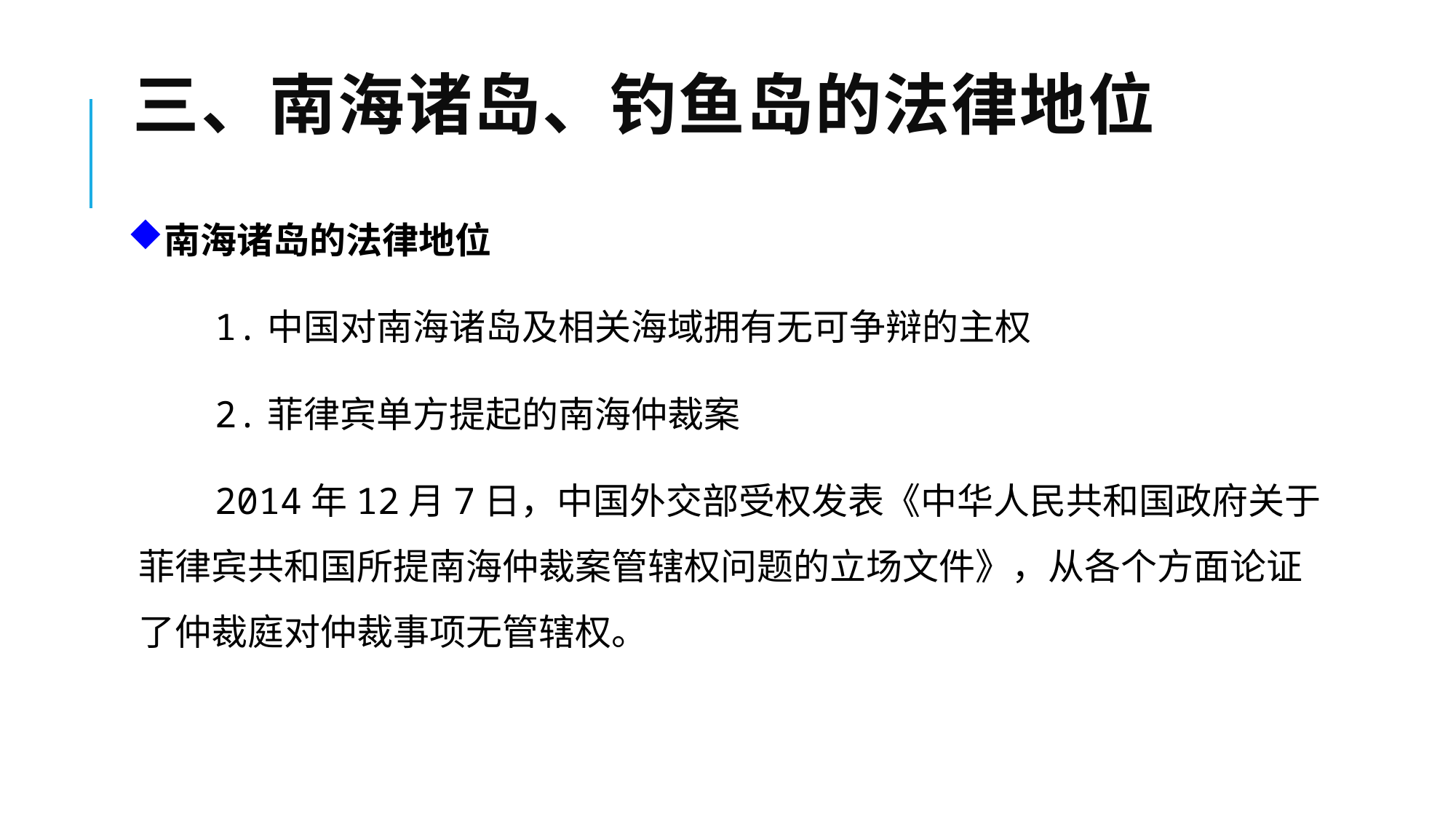

# 三、南海诸岛、钓鱼岛的法律地位
南海诸岛的法律地位
    1.中国对南海诸岛及相关海域拥有无可争辩的主权
    2.菲律宾单方提起的南海仲裁案
    2014年12月7日，中国外交部受权发表《中华人民共和国政府关于菲律宾共和国所提南海仲裁案管辖权问题的立场文件》，从各个方面论证了仲裁庭对仲裁事项无管辖权。